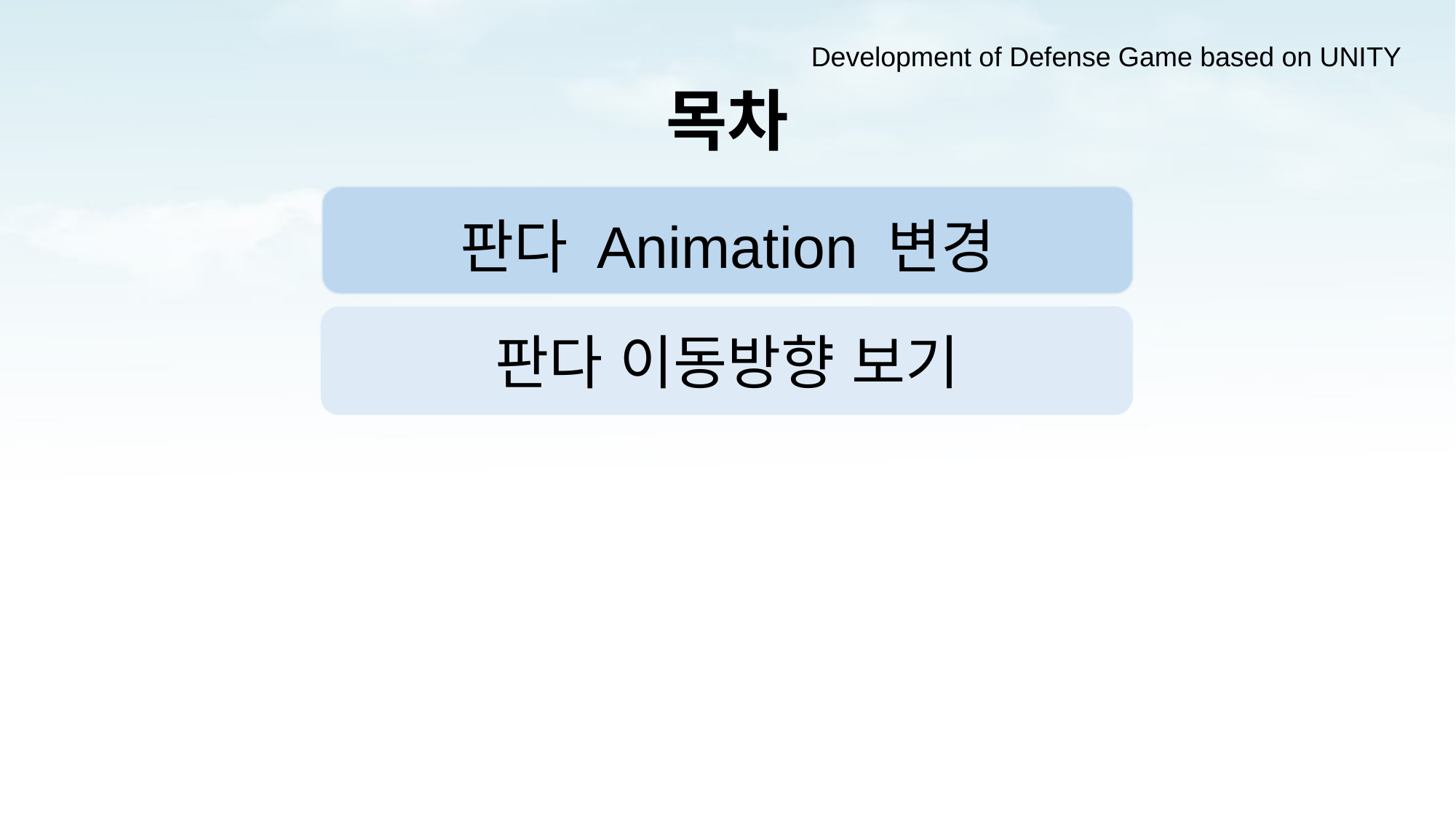

Development of Defense Game based on UNITY
목차

판다 Animation 변경

판다 이동방향 보기